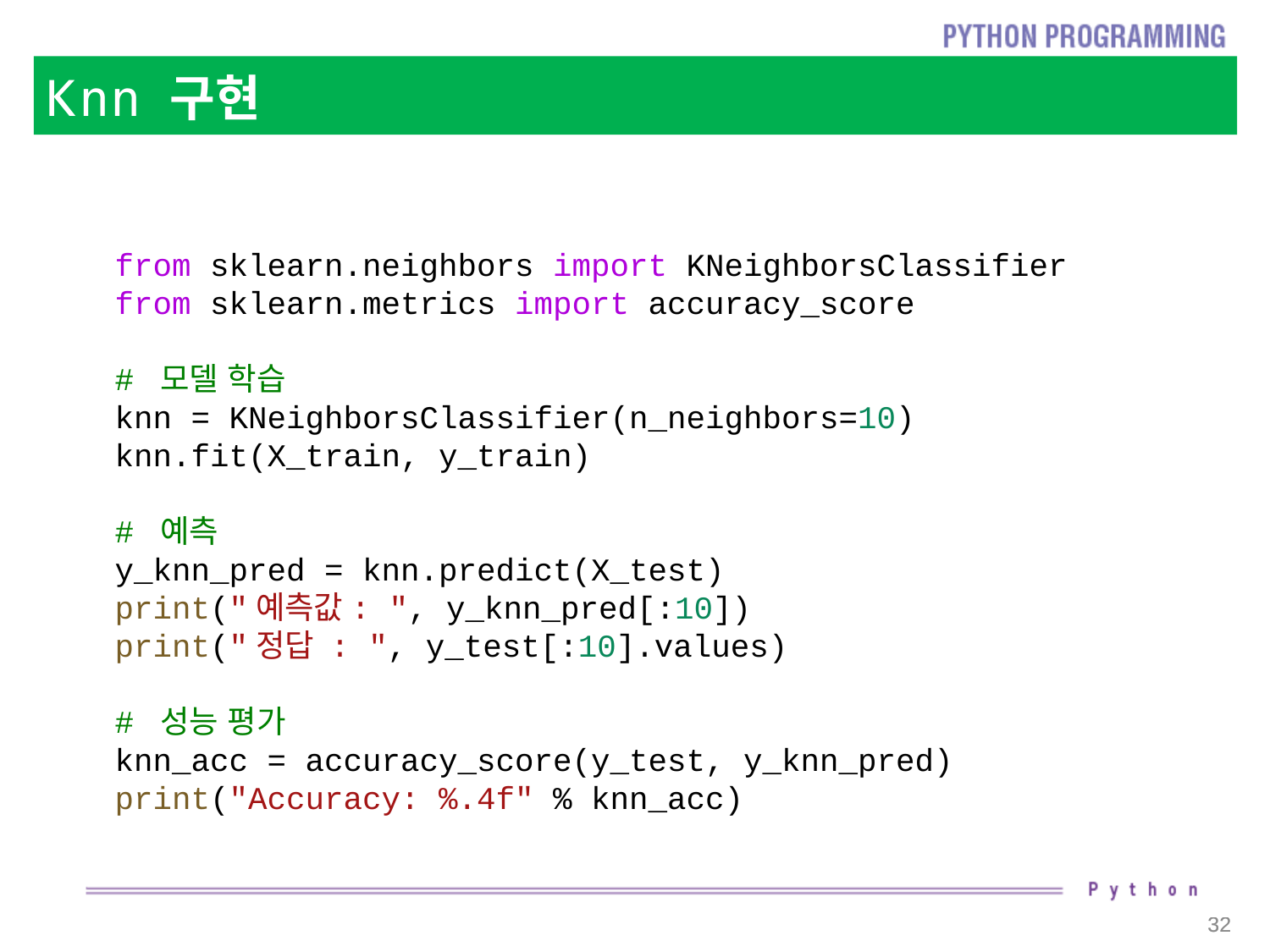

# Knn 구현

from sklearn.neighbors import KNeighborsClassifier
from sklearn.metrics import accuracy_score
# 모델 학습
knn = KNeighborsClassifier(n_neighbors=10)
knn.fit(X_train, y_train)
# 예측
y_knn_pred = knn.predict(X_test)
print("예측값: ", y_knn_pred[:10])
print("정답 : ", y_test[:10].values)
# 성능 평가
knn_acc = accuracy_score(y_test, y_knn_pred)
print("Accuracy: %.4f" % knn_acc)
32